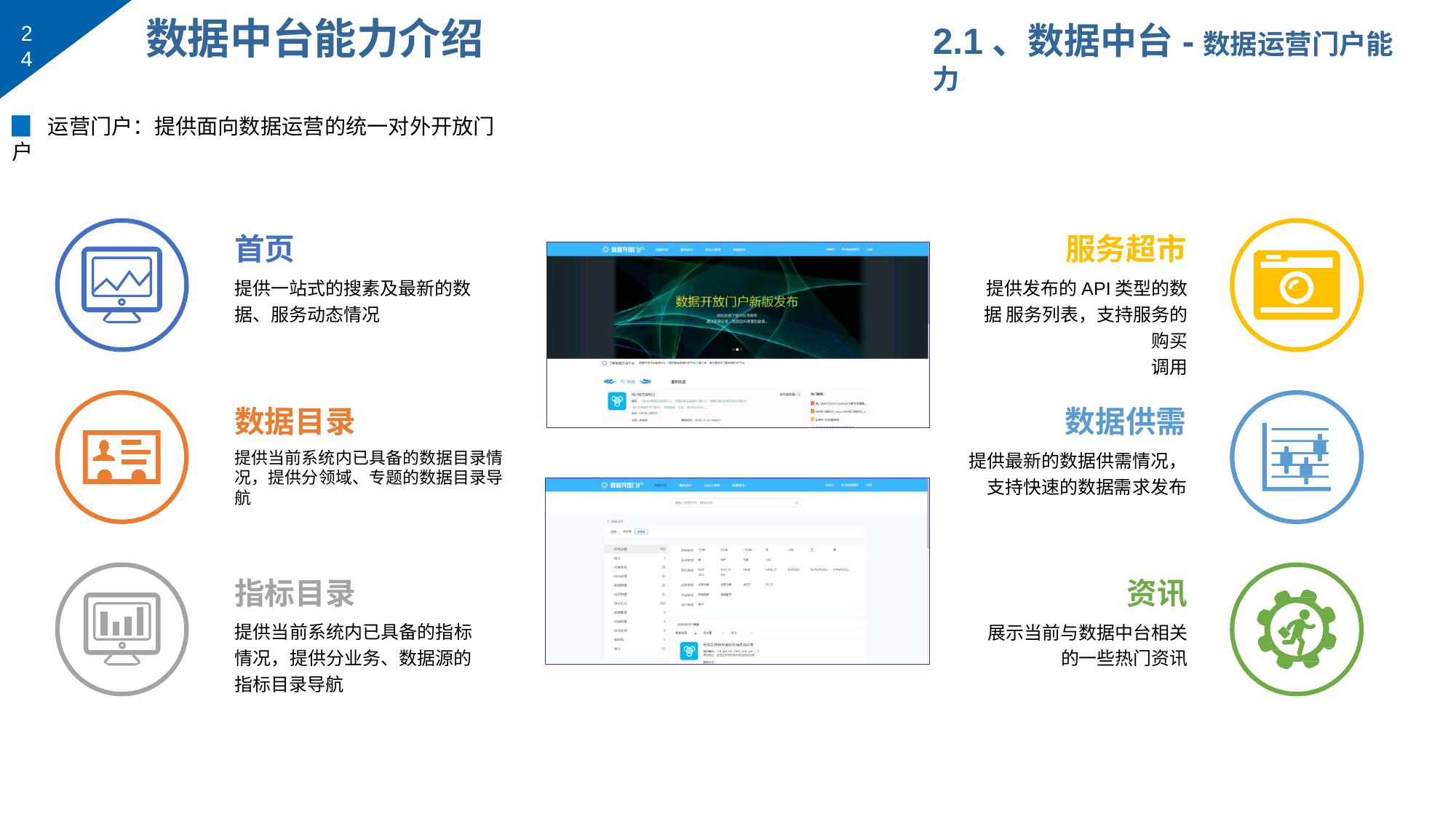

# 数据中台能力介绍
2.1、数据中台-数据运营门户能力
24
▉	运营门户：提供面向数据运营的统一对外开放门户
首页
提供一站式的搜素及最新的数 据、服务动态情况
服务超市
提供发布的API类型的数据 服务列表，支持服务的购买
调用

数据供需
提供最新的数据供需情况， 支持快速的数据需求发布
数据目录
提供当前系统内已具备的数据目录情 况，提供分领域、专题的数据目录导 航

指标目录
提供当前系统内已具备的指标 情况，提供分业务、数据源的 指标目录导航
资讯
展示当前与数据中台相关
的一些热门资讯